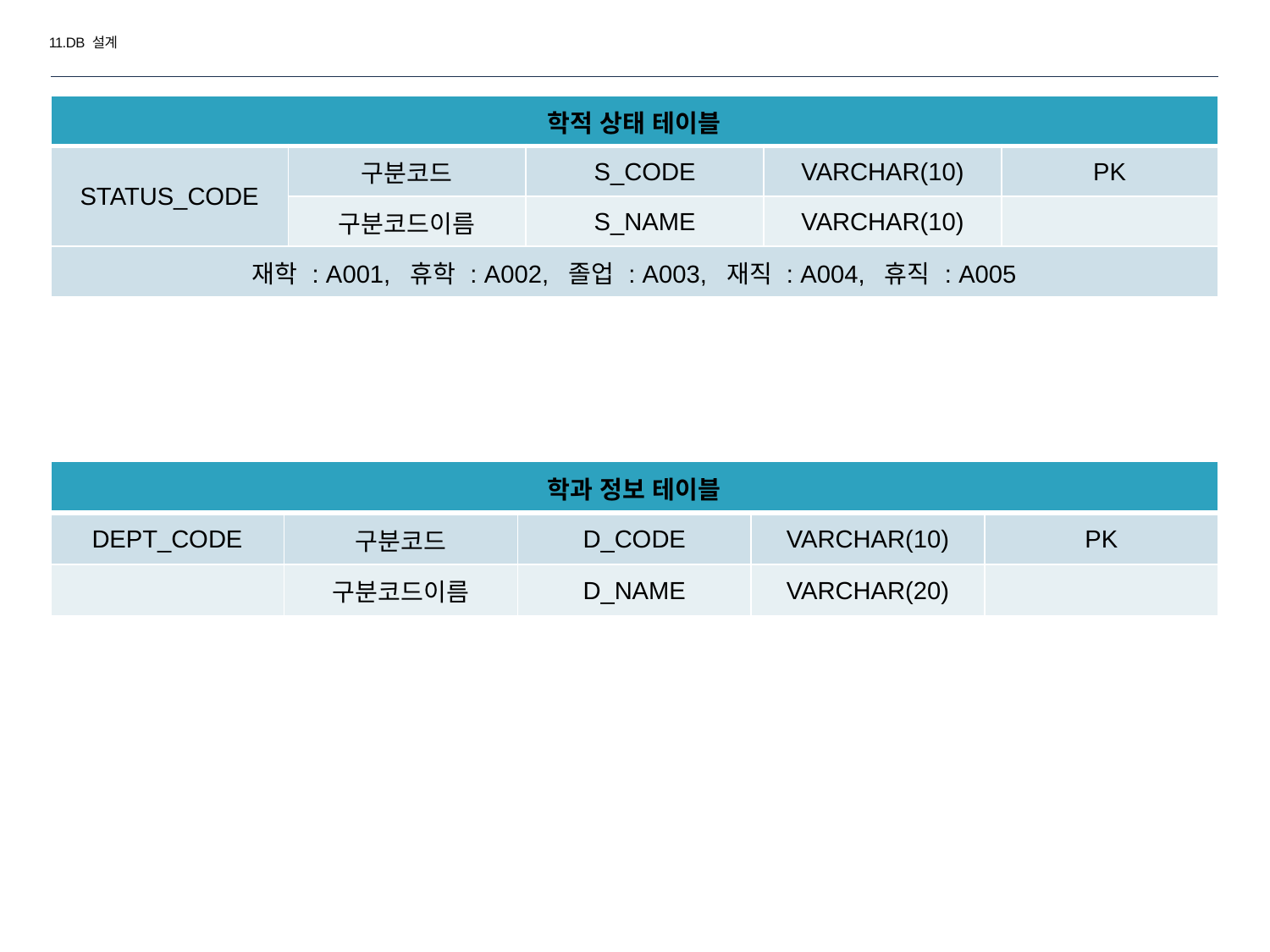

11.DB 설계
| 학적 상태 테이블 |  |  |  |  |
| --- | --- | --- | --- | --- |
| STATUS\_CODE | 구분코드 | S\_CODE | VARCHAR(10) | PK |
|  | 구분코드이름 | S\_NAME | VARCHAR(10) |  |
| 재학 : A001, 휴학 : A002, 졸업 : A003, 재직 : A004, 휴직 : A005 |  |  |  |  |
| 학과 정보 테이블 |  |  |  |  |
| --- | --- | --- | --- | --- |
| DEPT\_CODE | 구분코드 | D\_CODE | VARCHAR(10) | PK |
|  | 구분코드이름 | D\_NAME | VARCHAR(20) |  |